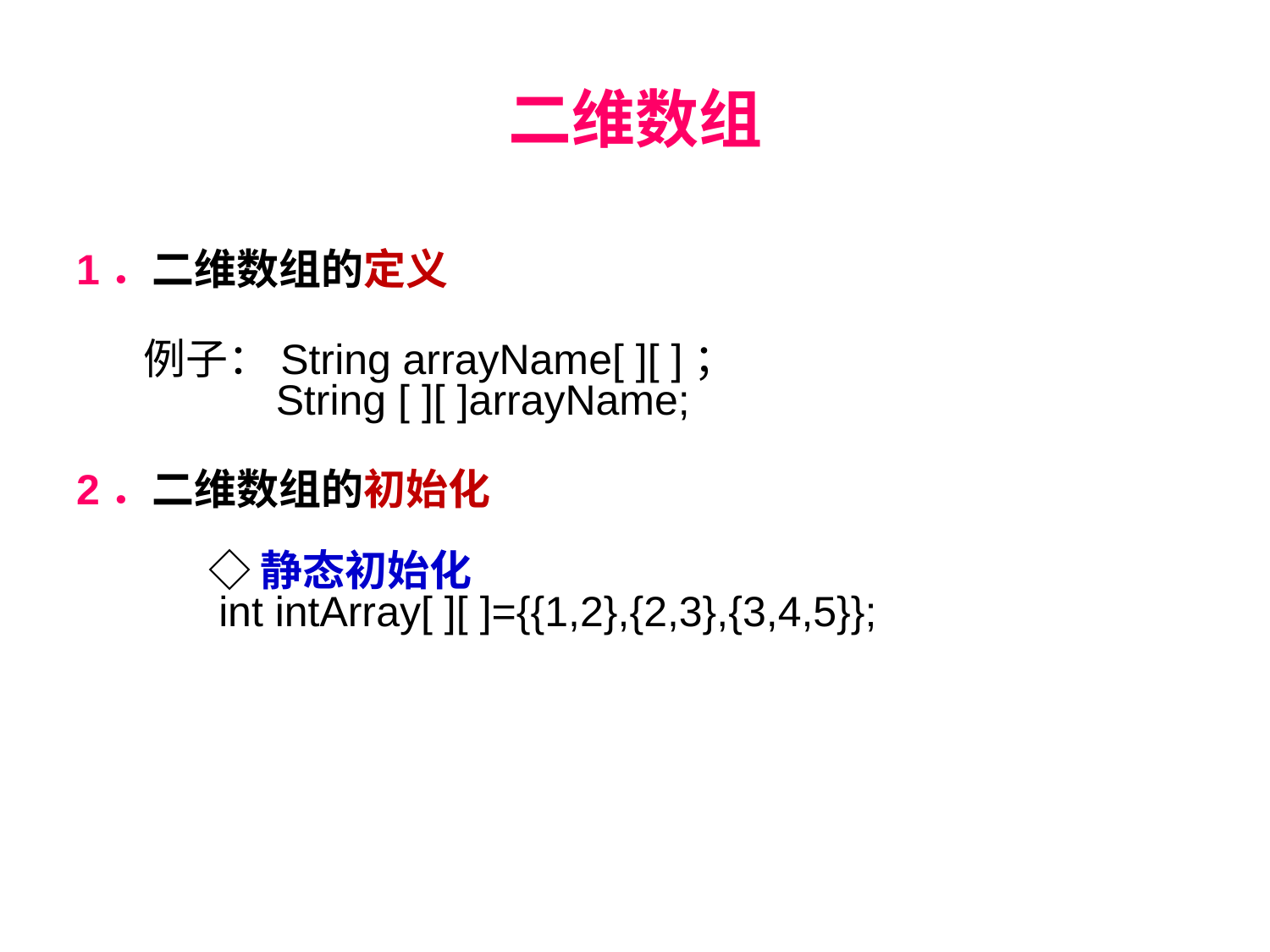

# 二维数组
1．二维数组的定义
      例子：String arrayName[ ][ ]；
　　      String [ ][ ]arrayName;
2．二维数组的初始化
　　◇ 静态初始化
　　int intArray[ ][ ]={{1,2},{2,3},{3,4,5}};